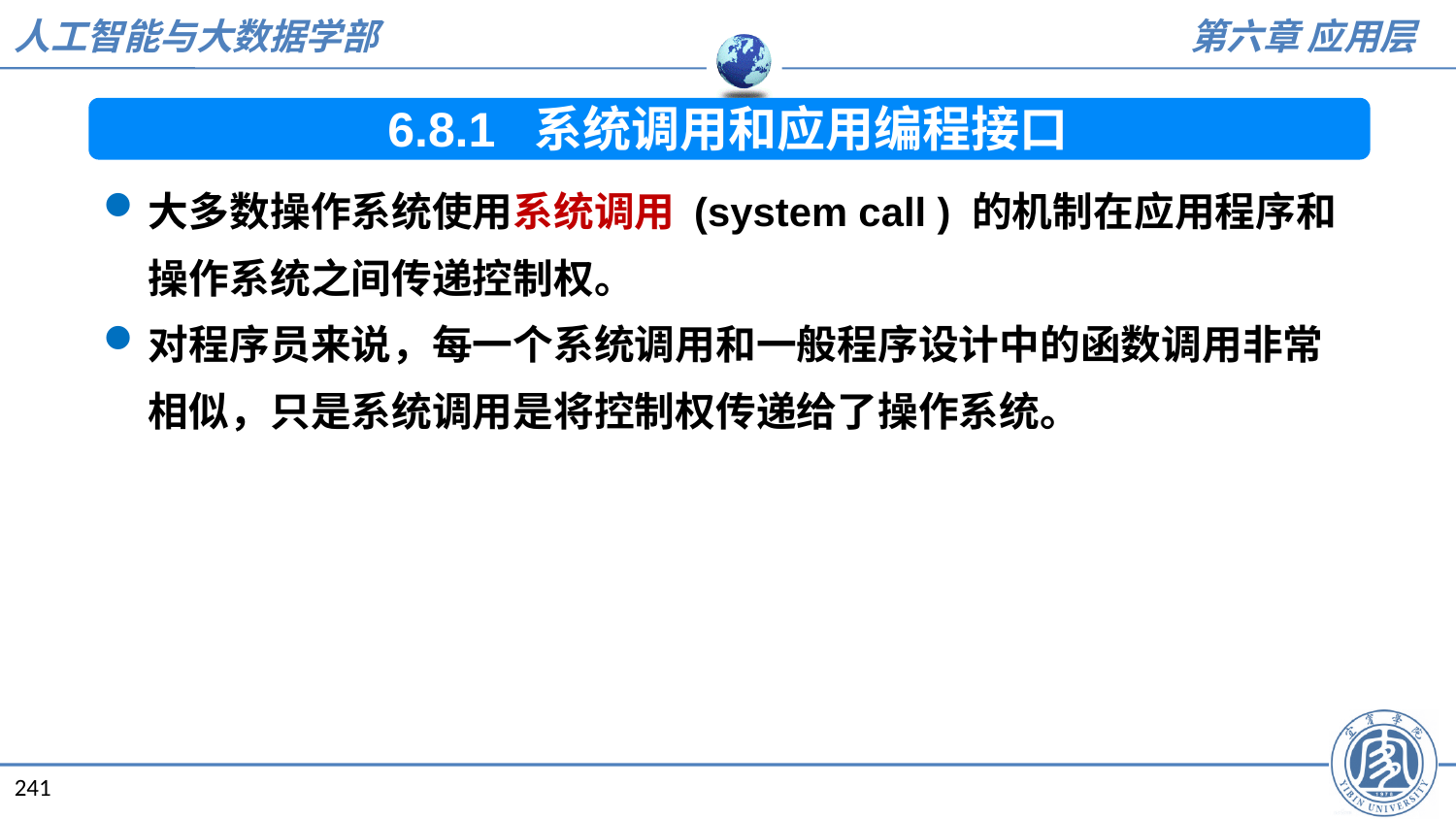

6.8.1  系统调用和应用编程接口

大多数操作系统使用系统调用 (system call ) 的机制在应用程序和操作系统之间传递控制权。
对程序员来说，每一个系统调用和一般程序设计中的函数调用非常相似，只是系统调用是将控制权传递给了操作系统。
241